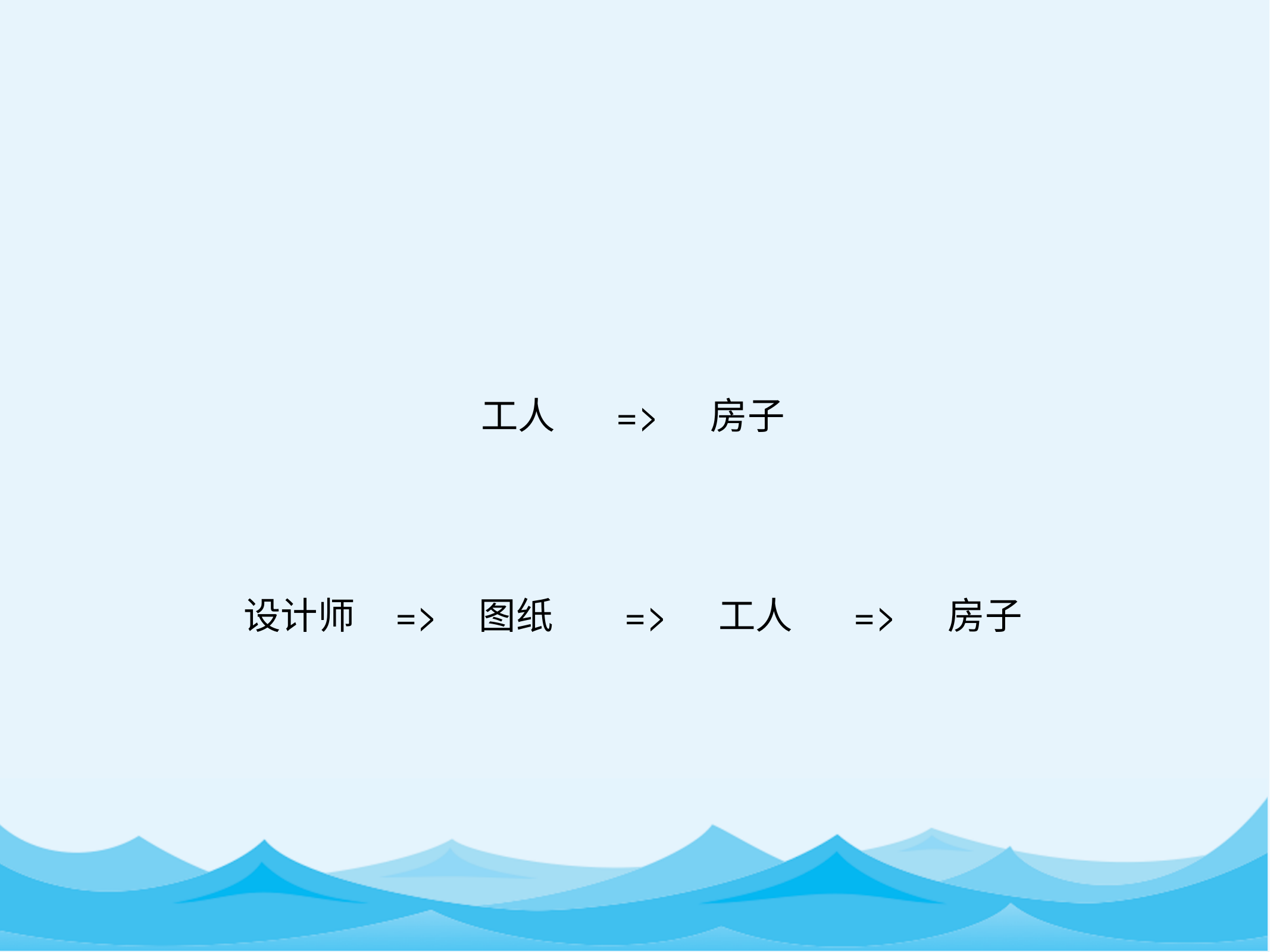

工人     =>    房子
设计师   =>   图纸      =>    工人     =>    房子